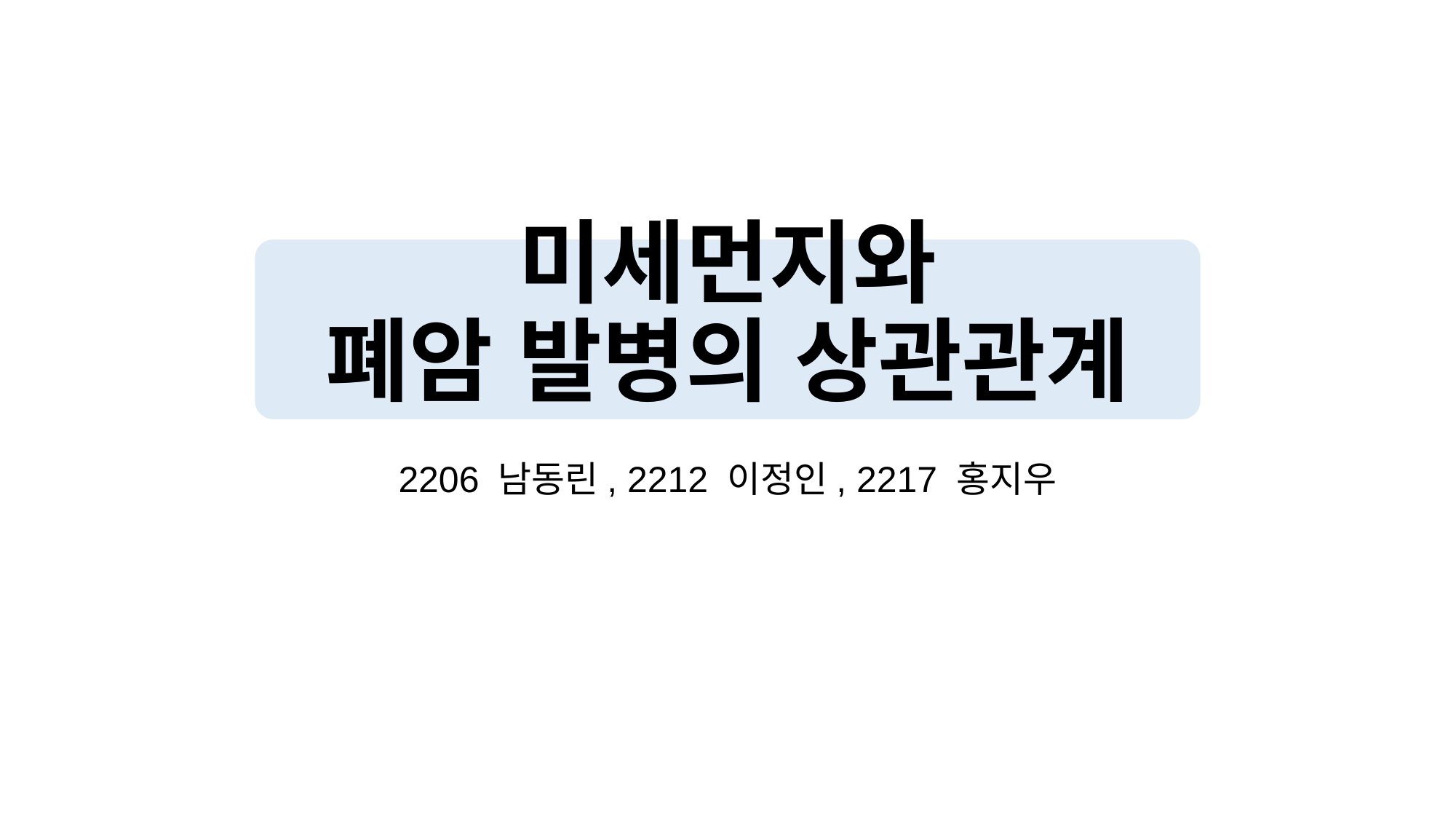

# 미세먼지와 폐암 발병의 상관관계

2206 남동린, 2212 이정인, 2217 홍지우